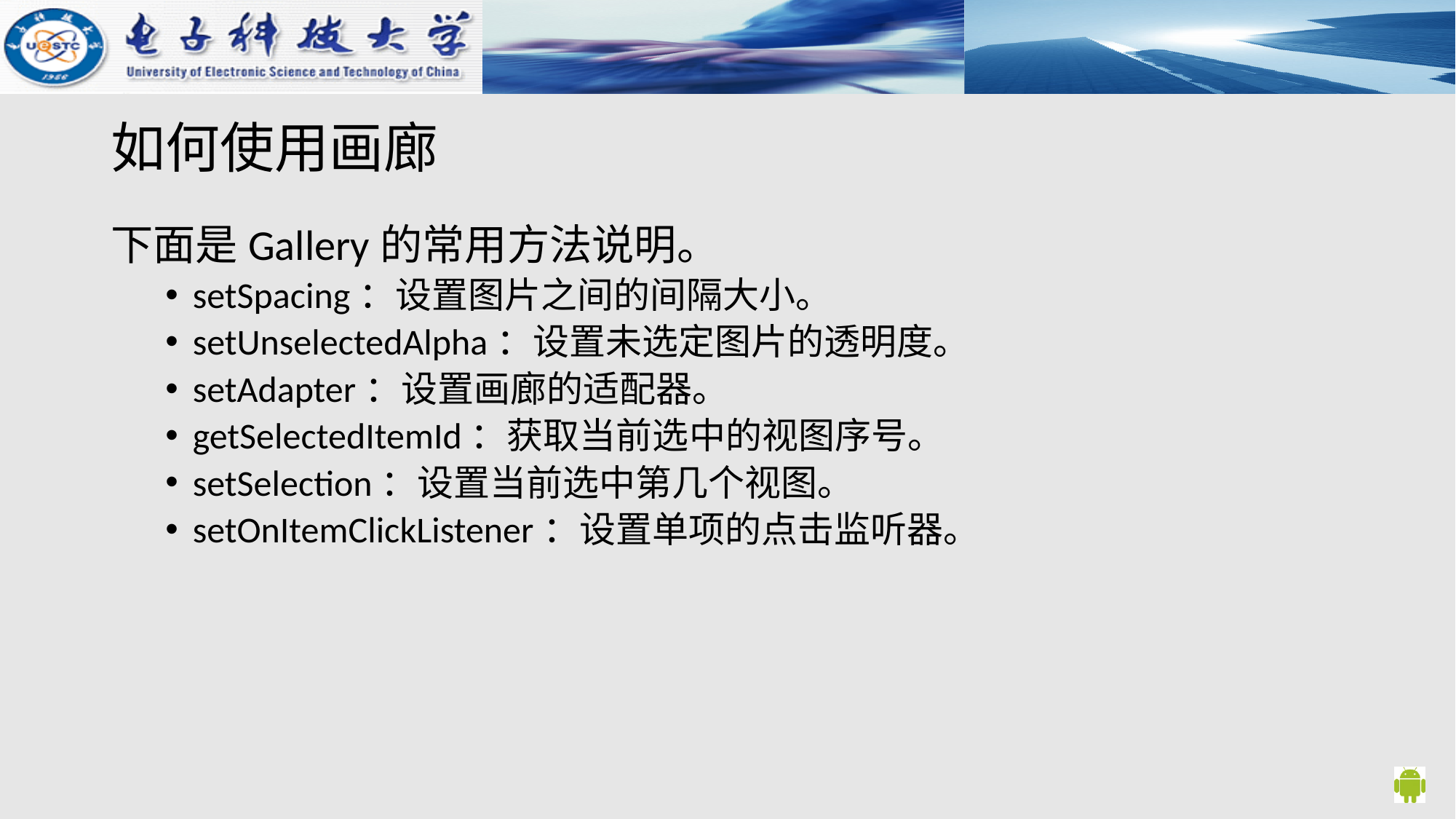

# 如何使用画廊
下面是Gallery的常用方法说明。
setSpacing：设置图片之间的间隔大小。
setUnselectedAlpha：设置未选定图片的透明度。
setAdapter：设置画廊的适配器。
getSelectedItemId：获取当前选中的视图序号。
setSelection：设置当前选中第几个视图。
setOnItemClickListener：设置单项的点击监听器。